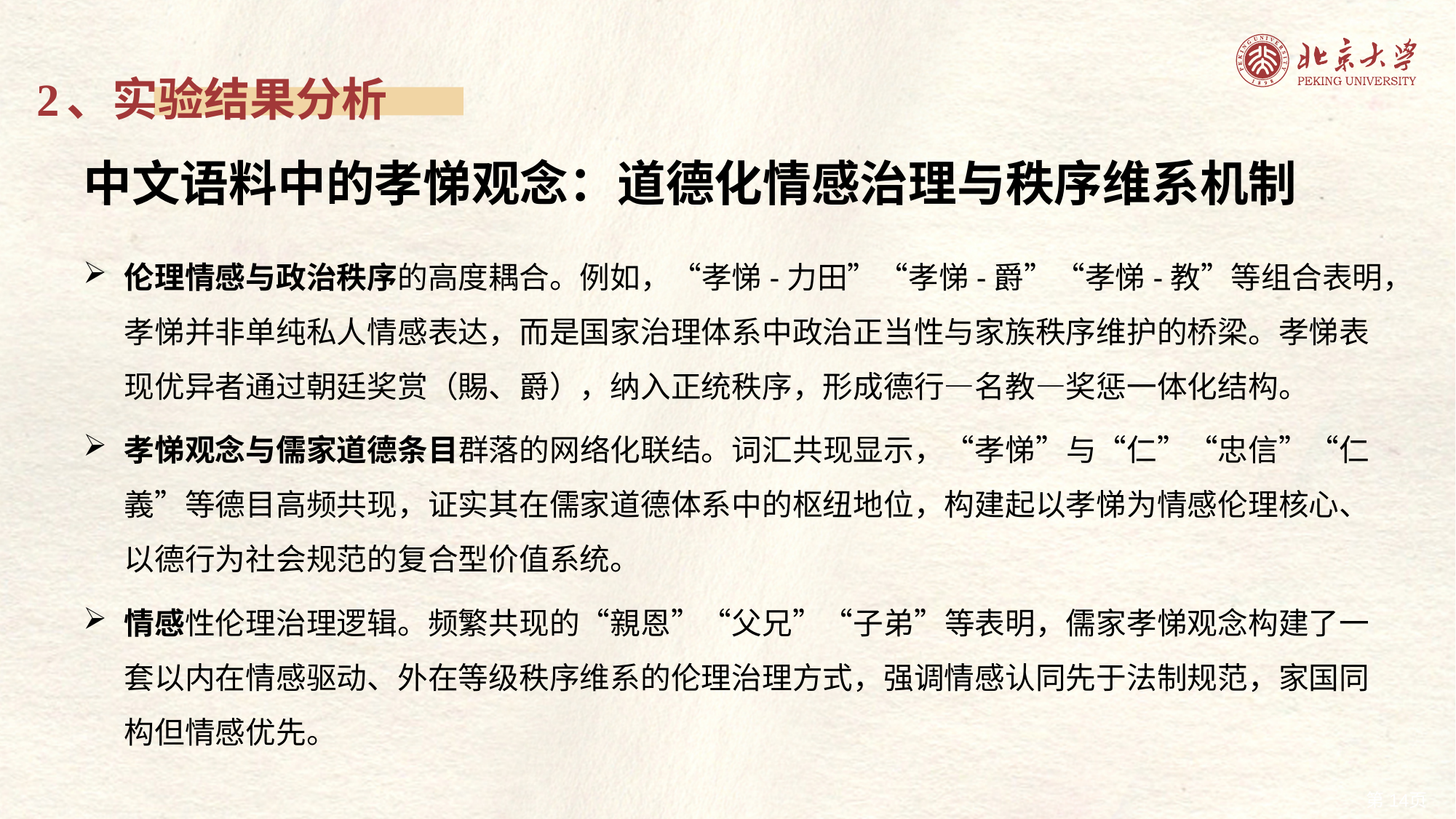

2、实验结果分析

中文语料中的孝悌观念：道德化情感治理与秩序维系机制
伦理情感与政治秩序的高度耦合。例如，“孝悌-力田”“孝悌-爵”“孝悌-教”等组合表明，孝悌并非单纯私人情感表达，而是国家治理体系中政治正当性与家族秩序维护的桥梁。孝悌表现优异者通过朝廷奖赏（賜、爵），纳入正统秩序，形成德行—名教—奖惩一体化结构。
孝悌观念与儒家道德条目群落的网络化联结。词汇共现显示，“孝悌”与“仁”“忠信”“仁義”等德目高频共现，证实其在儒家道德体系中的枢纽地位，构建起以孝悌为情感伦理核心、以德行为社会规范的复合型价值系统。
情感性伦理治理逻辑。频繁共现的“親恩”“父兄”“子弟”等表明，儒家孝悌观念构建了一套以内在情感驱动、外在等级秩序维系的伦理治理方式，强调情感认同先于法制规范，家国同构但情感优先。
14